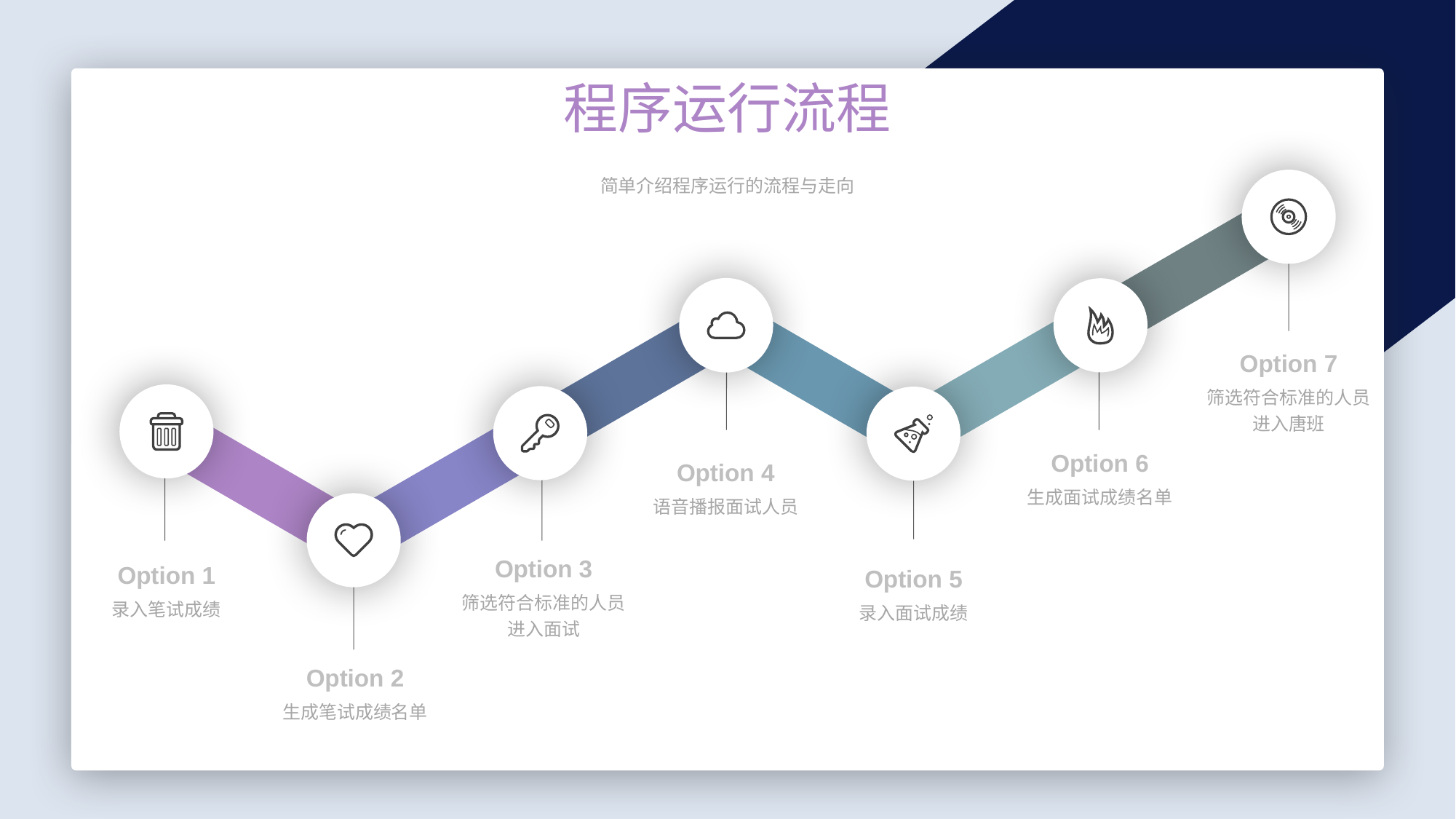

程序运行流程
简单介绍程序运行的流程与走向

Option 7
筛选符合标准的人员
进入唐班

Option 6
生成面试成绩名单
Option 4
语音播报面试人员

Option 3
筛选符合标准的人员
进入面试
Option 1
录入笔试成绩
Option 5
录入面试成绩
Option 2
生成笔试成绩名单